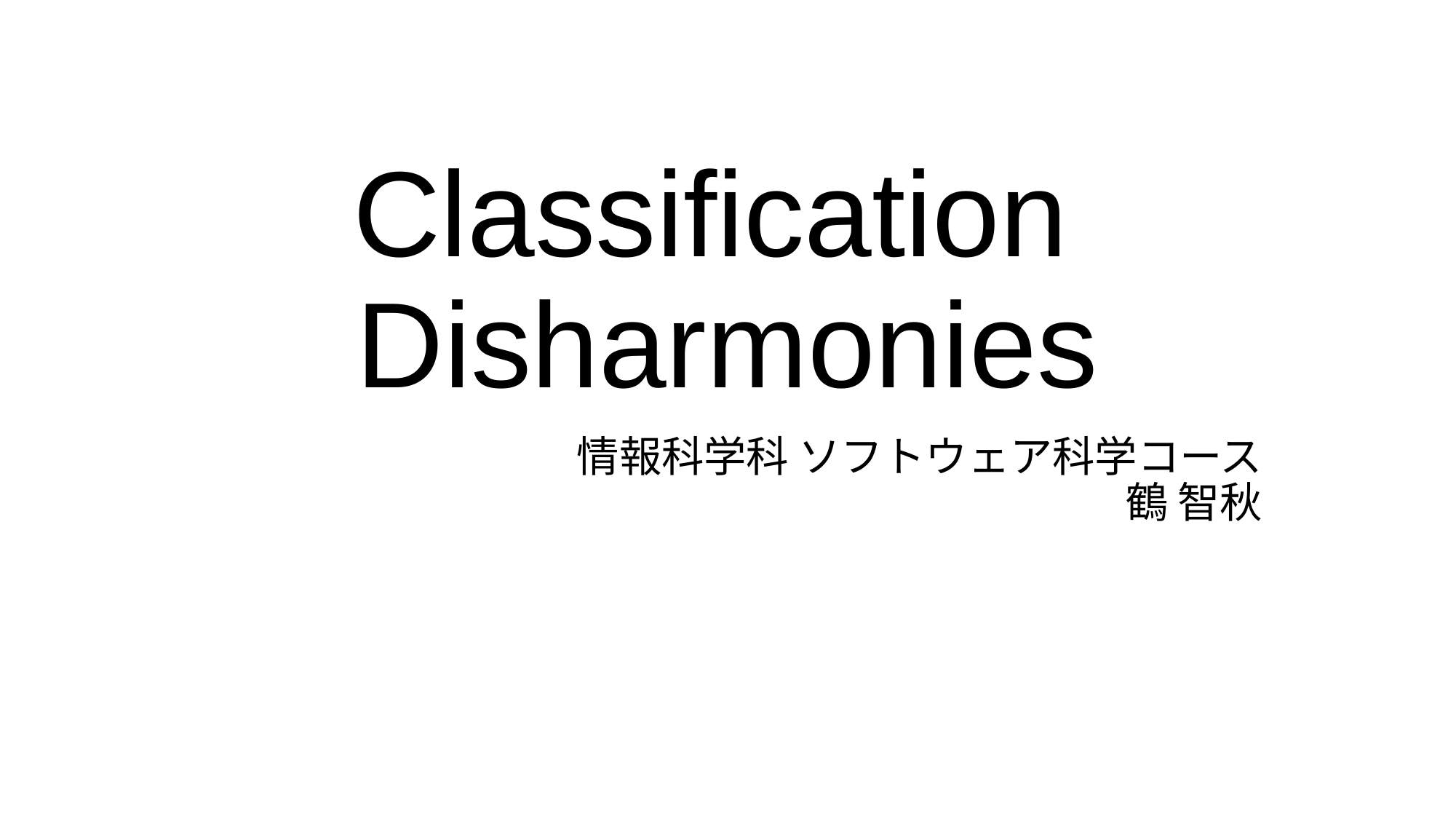

# Classification Disharmonies
情報科学科 ソフトウェア科学コース
鶴 智秋